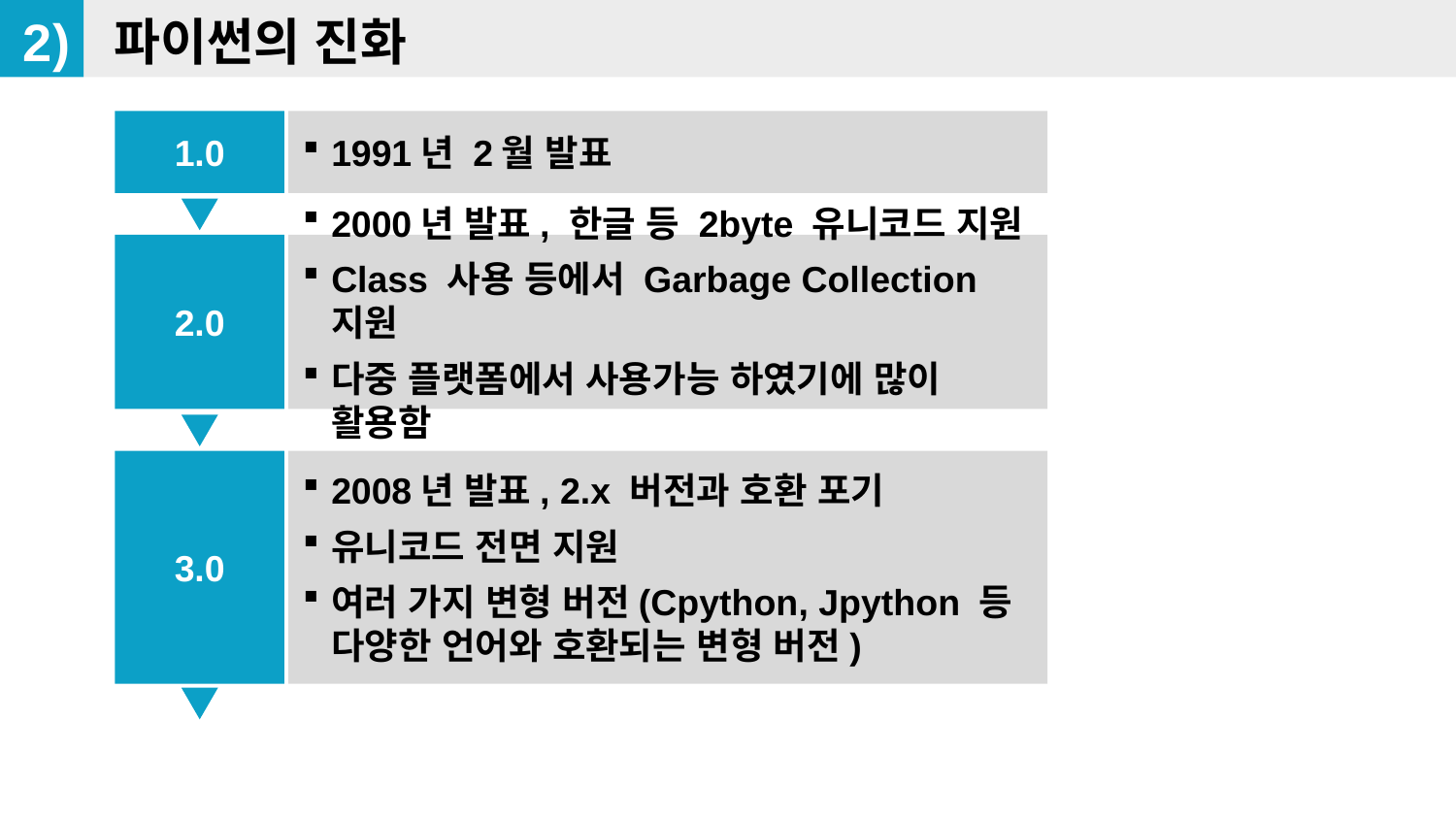

2)
파이썬의 진화
1.0
1991년 2월 발표

2.0
2000년 발표, 한글 등 2byte 유니코드 지원
Class 사용 등에서 Garbage Collection 지원
다중 플랫폼에서 사용가능 하였기에 많이 활용함

3.0
2008년 발표, 2.x 버전과 호환 포기
유니코드 전면 지원
여러 가지 변형 버전(Cpython, Jpython 등 다양한 언어와 호환되는 변형 버전)